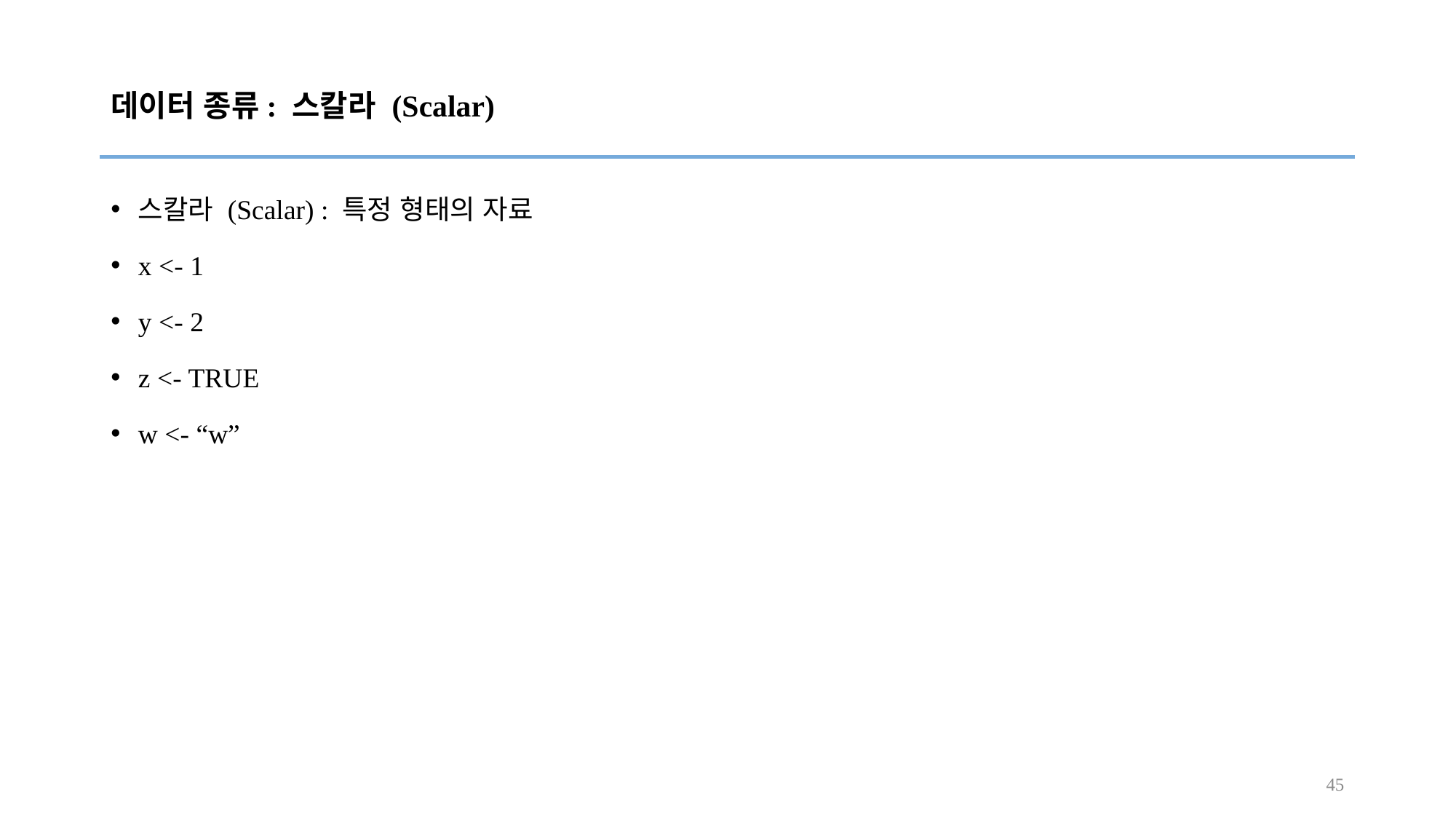

# 데이터 종류: 스칼라 (Scalar)
스칼라 (Scalar) : 특정 형태의 자료
x <- 1
y <- 2
z <- TRUE
w <- “w”
45